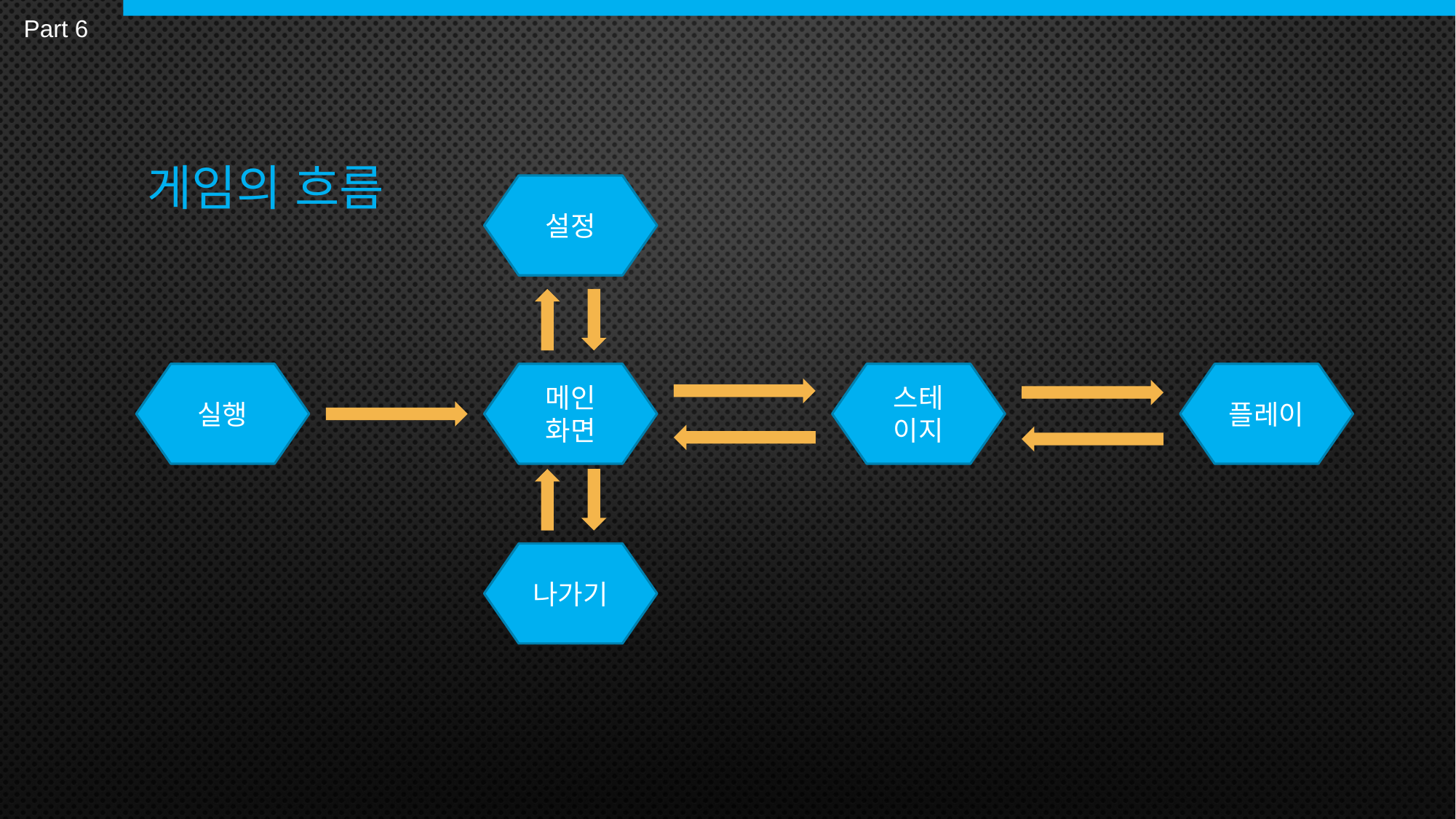

Part 6
# 게임의 흐름
설정

플레이
실행
메인 화면
스테 이지

나가기